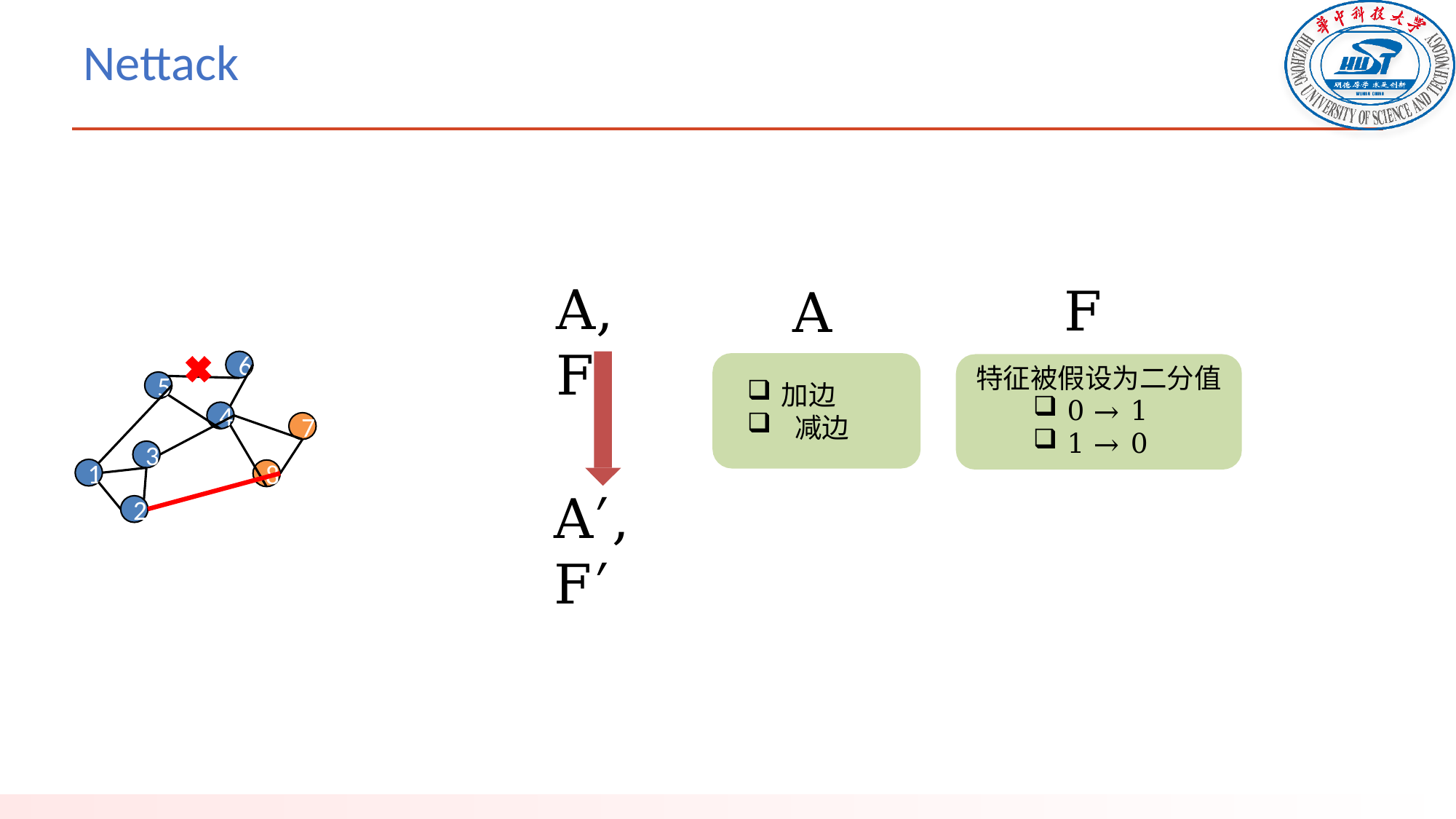

# Nettack
A, F
F
A
2
6
5

6

特征被假设为二分值
5
加边
 减边
4
7

0 → 1
1 → 0
4
3
7
1
3
8
1
8
A′, F′
2